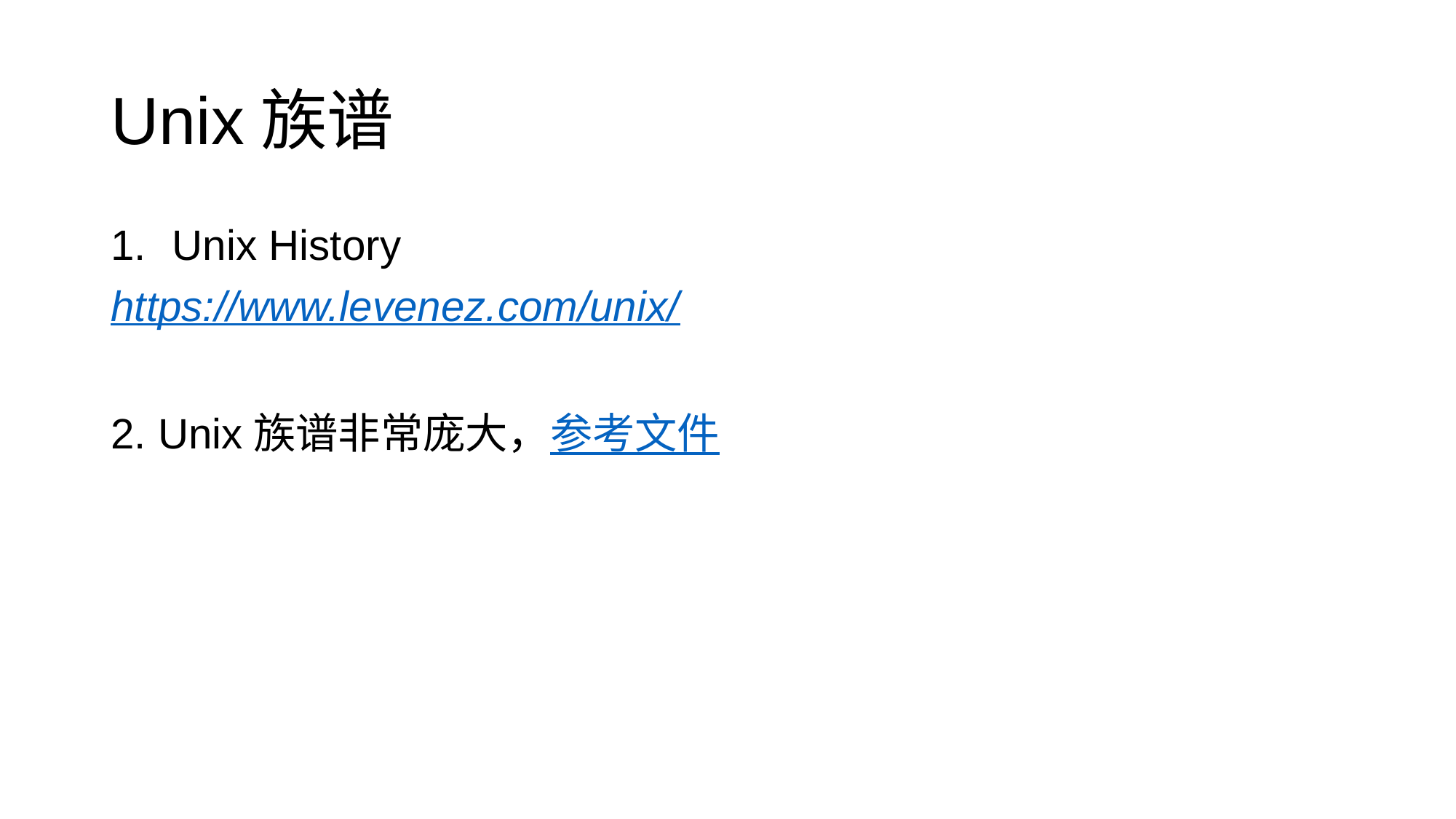

# Unix族谱
Unix History
https://www.levenez.com/unix/

2. Unix族谱非常庞大，参考文件